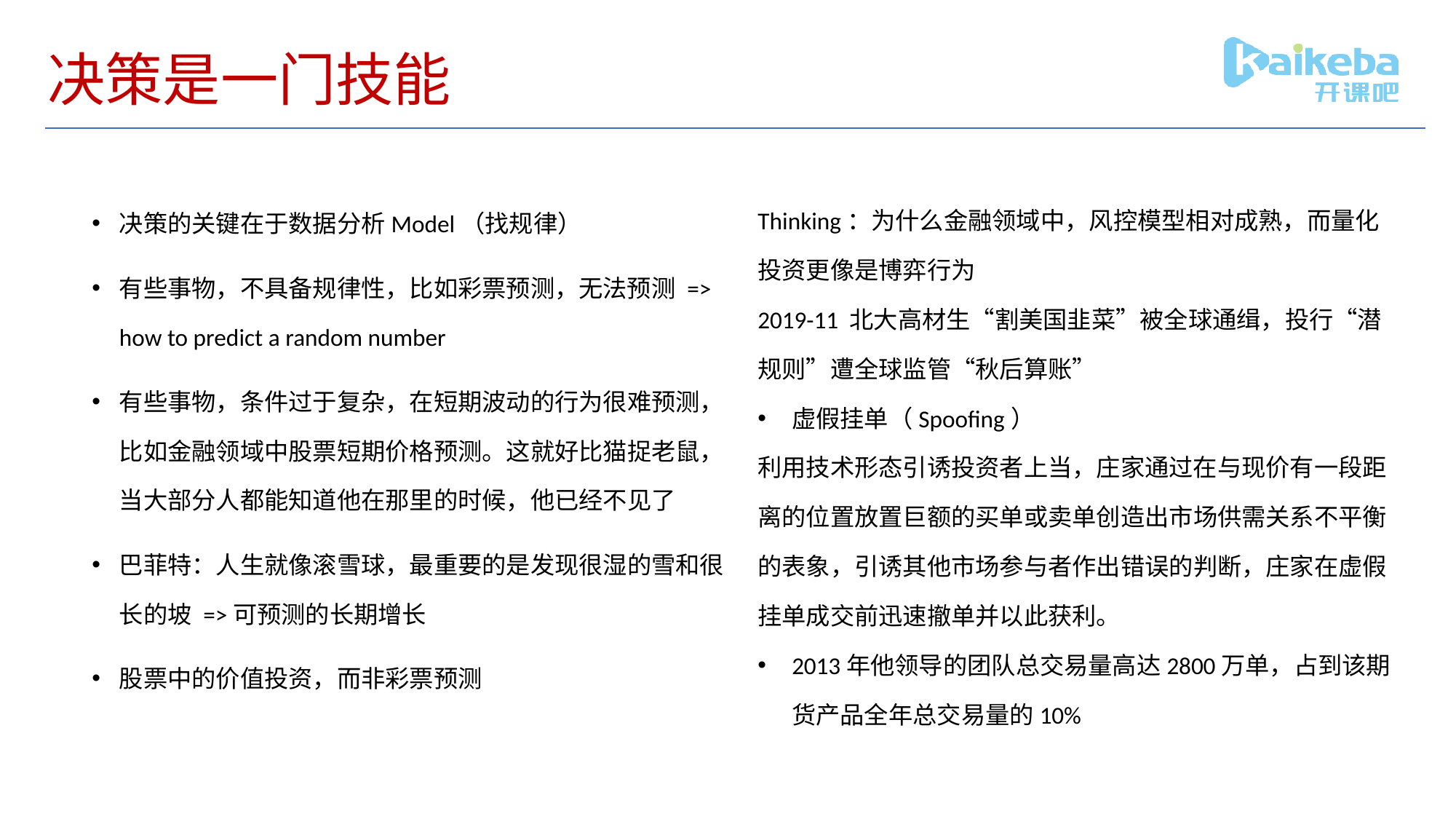

# 决策是一门技能
Thinking：为什么金融领域中，风控模型相对成熟，而量化投资更像是博弈行为
2019-11 北大高材生“割美国韭菜”被全球通缉，投行“潜规则”遭全球监管“秋后算账”
虚假挂单（Spoofing）
利用技术形态引诱投资者上当，庄家通过在与现价有一段距离的位置放置巨额的买单或卖单创造出市场供需关系不平衡的表象，引诱其他市场参与者作出错误的判断，庄家在虚假挂单成交前迅速撤单并以此获利。
2013年他领导的团队总交易量高达2800万单，占到该期货产品全年总交易量的10%
决策的关键在于数据分析Model（找规律）
有些事物，不具备规律性，比如彩票预测，无法预测 => how to predict a random number
有些事物，条件过于复杂，在短期波动的行为很难预测，比如金融领域中股票短期价格预测。这就好比猫捉老鼠，当大部分人都能知道他在那里的时候，他已经不见了
巴菲特：人生就像滚雪球，最重要的是发现很湿的雪和很长的坡 =>可预测的长期增长
股票中的价值投资，而非彩票预测